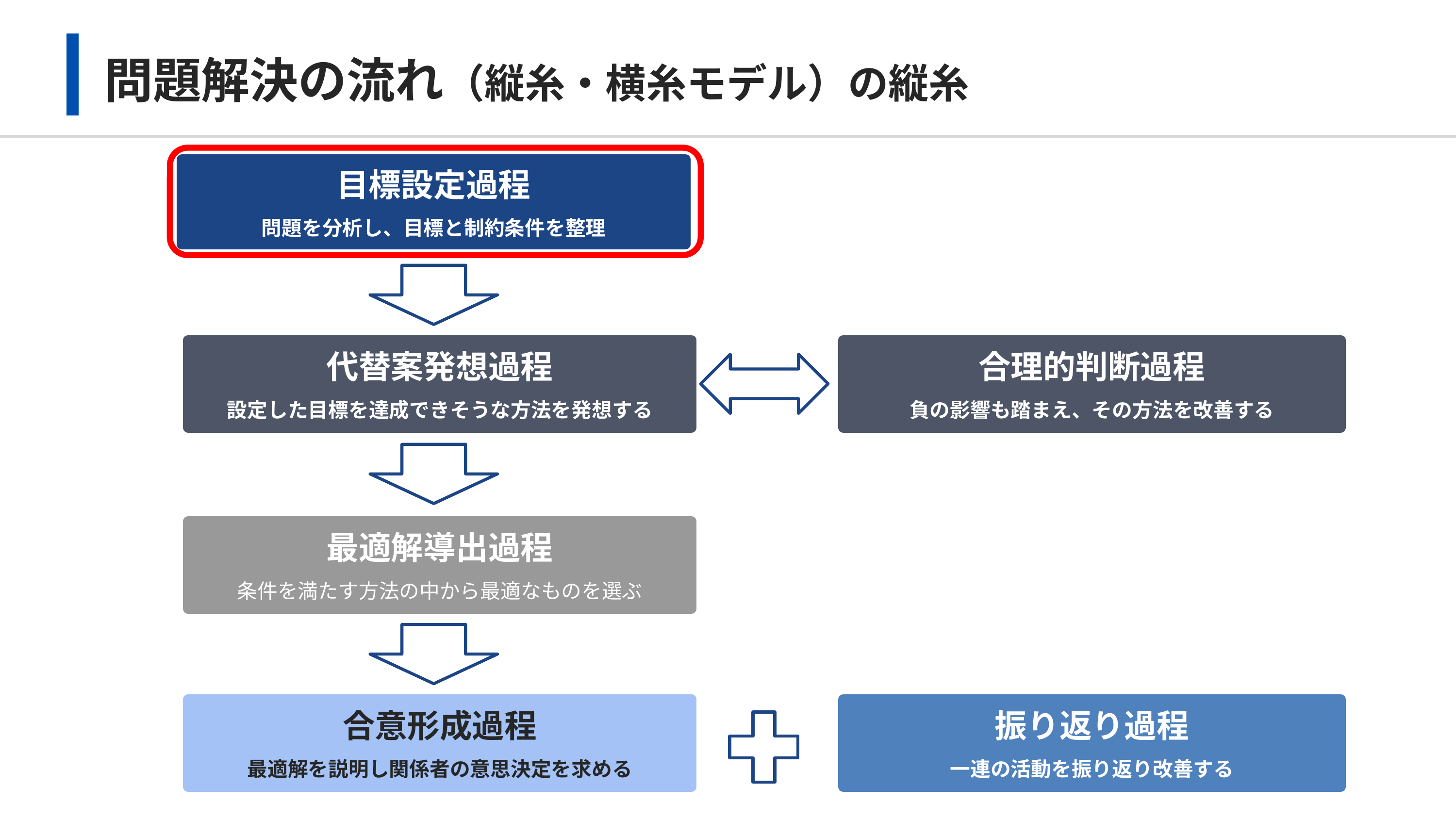

# 問題解決の流れ（縦糸・横糸モデル）の縦糸

目標設定過程
問題を分析し、目標と制約条件を整理

代替案発想過程
設定した目標を達成できそうな方法を発想する
合理的判断過程
負の影響も踏まえ、その方法を改善する

最適解導出過程
条件を満たす方法の中から最適なものを選ぶ

振り返り過程
一連の活動を振り返り改善する
合意形成過程
最適解を説明し関係者の意思決定を求める